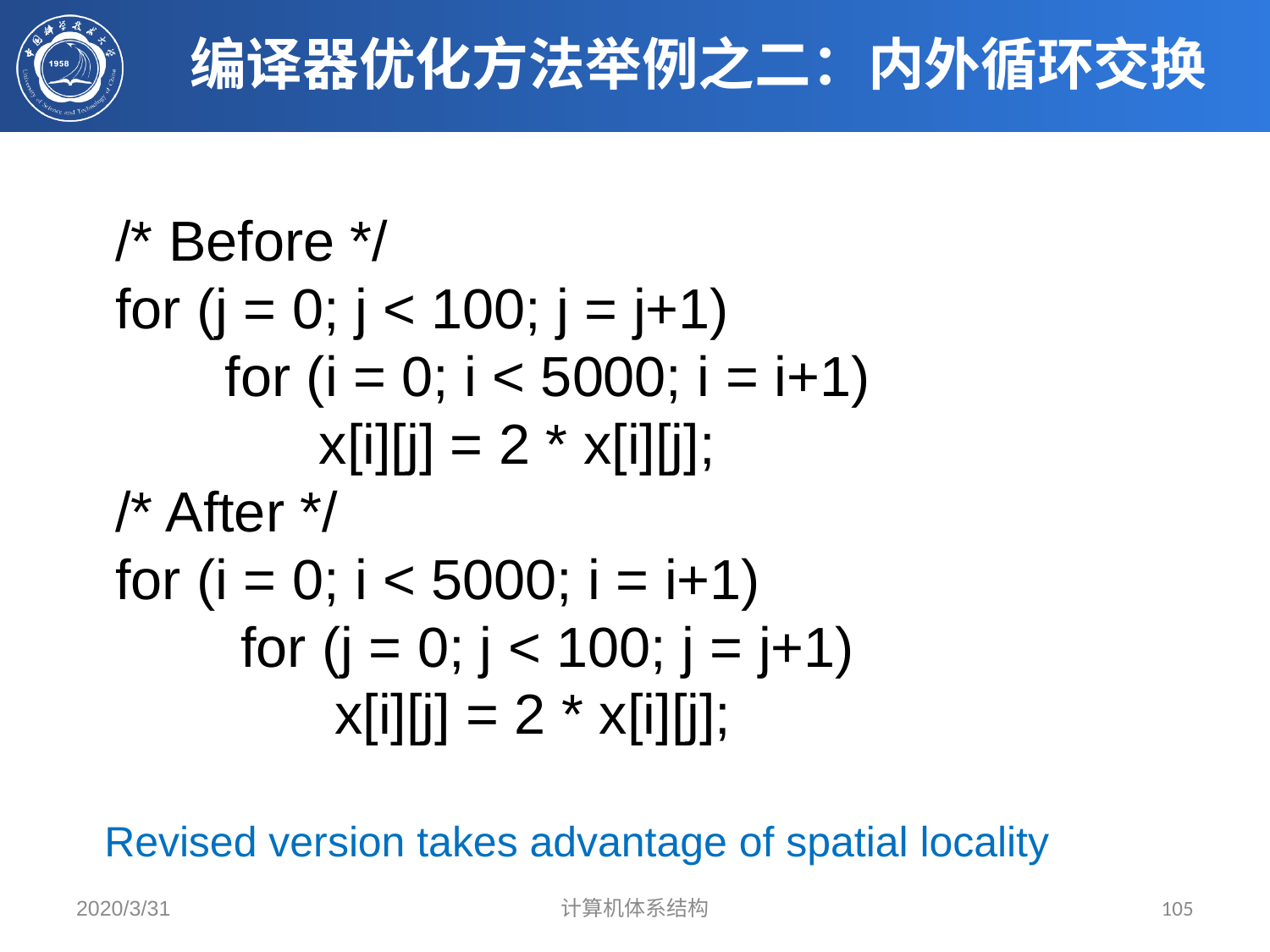

# 编译器优化方法举例之二：内外循环交换
/* Before */
for (j = 0; j < 100; j = j+1)
       for (i = 0; i < 5000; i = i+1)
             x[i][j] = 2 * x[i][j];
/* After */
for (i = 0; i < 5000; i = i+1)
        for (j = 0; j < 100; j = j+1)
              x[i][j] = 2 * x[i][j];
Revised version takes advantage of spatial locality
2020/3/31
计算机体系结构
105